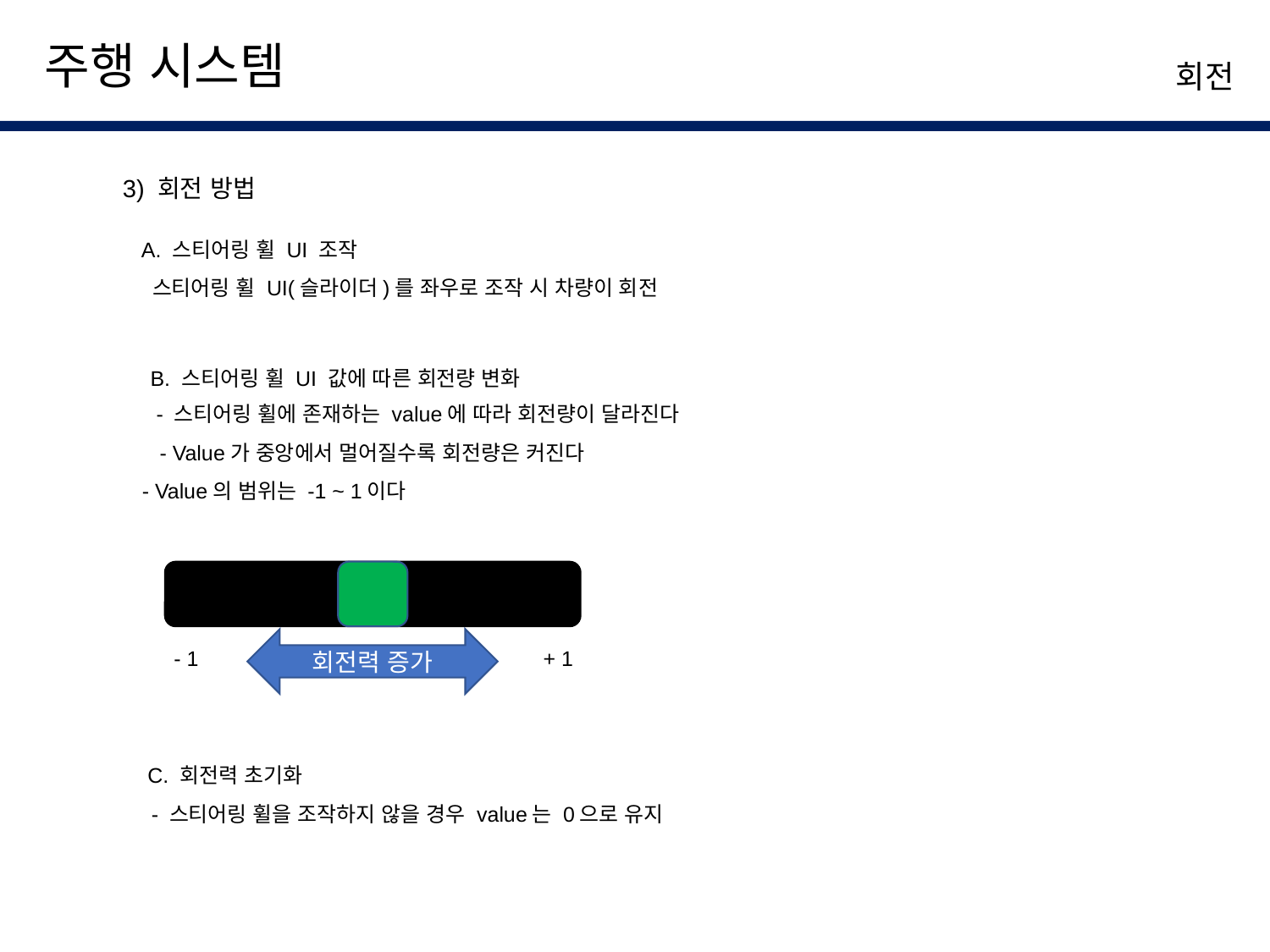

주행 시스템
회전

3) 회전 방법
A. 스티어링 휠 UI 조작
스티어링 휠 UI(슬라이더)를 좌우로 조작 시 차량이 회전
B. 스티어링 휠 UI 값에 따른 회전량 변화
- 스티어링 휠에 존재하는 value에 따라 회전량이 달라진다
- Value가 중앙에서 멀어질수록 회전량은 커진다
- Value의 범위는 -1 ~ 1이다

회전력 증가
- 1
+ 1
C. 회전력 초기화
- 스티어링 휠을 조작하지 않을 경우 value는 0으로 유지